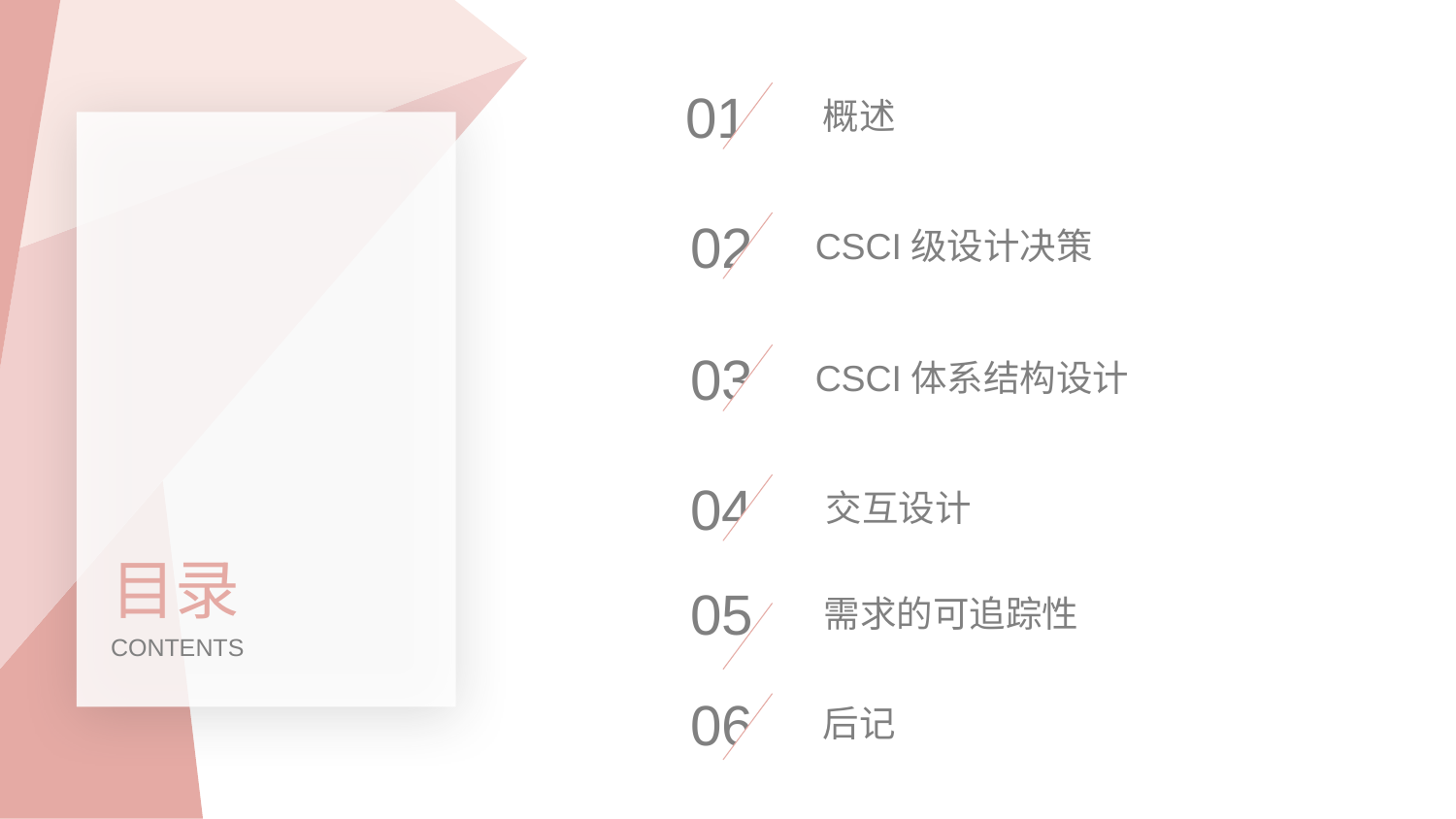

01

概述

02

CSCI级设计决策
03

CSCI体系结构设计
04

交互设计
目录
05
需求的可追踪性

CONTENTS
06

后记